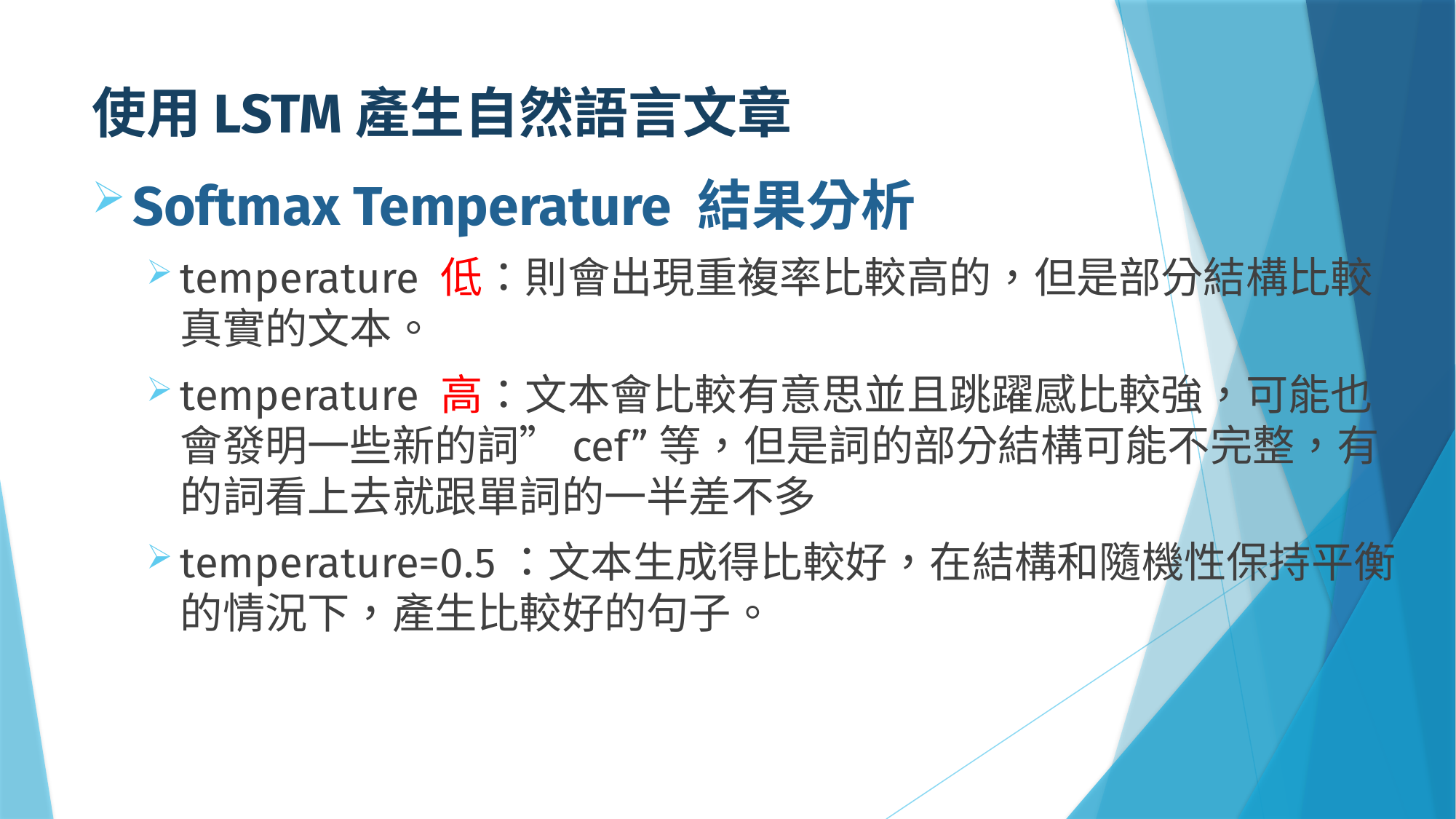

# 使用LSTM產生自然語言文章
Softmax Temperature 結果分析
temperature 低：則會出現重複率比較高的，但是部分結構比較真實的文本。
temperature 高：文本會比較有意思並且跳躍感比較強，可能也會發明一些新的詞”cef”等，但是詞的部分結構可能不完整，有的詞看上去就跟單詞的一半差不多
temperature=0.5：文本生成得比較好，在結構和隨機性保持平衡的情況下，產生比較好的句子。